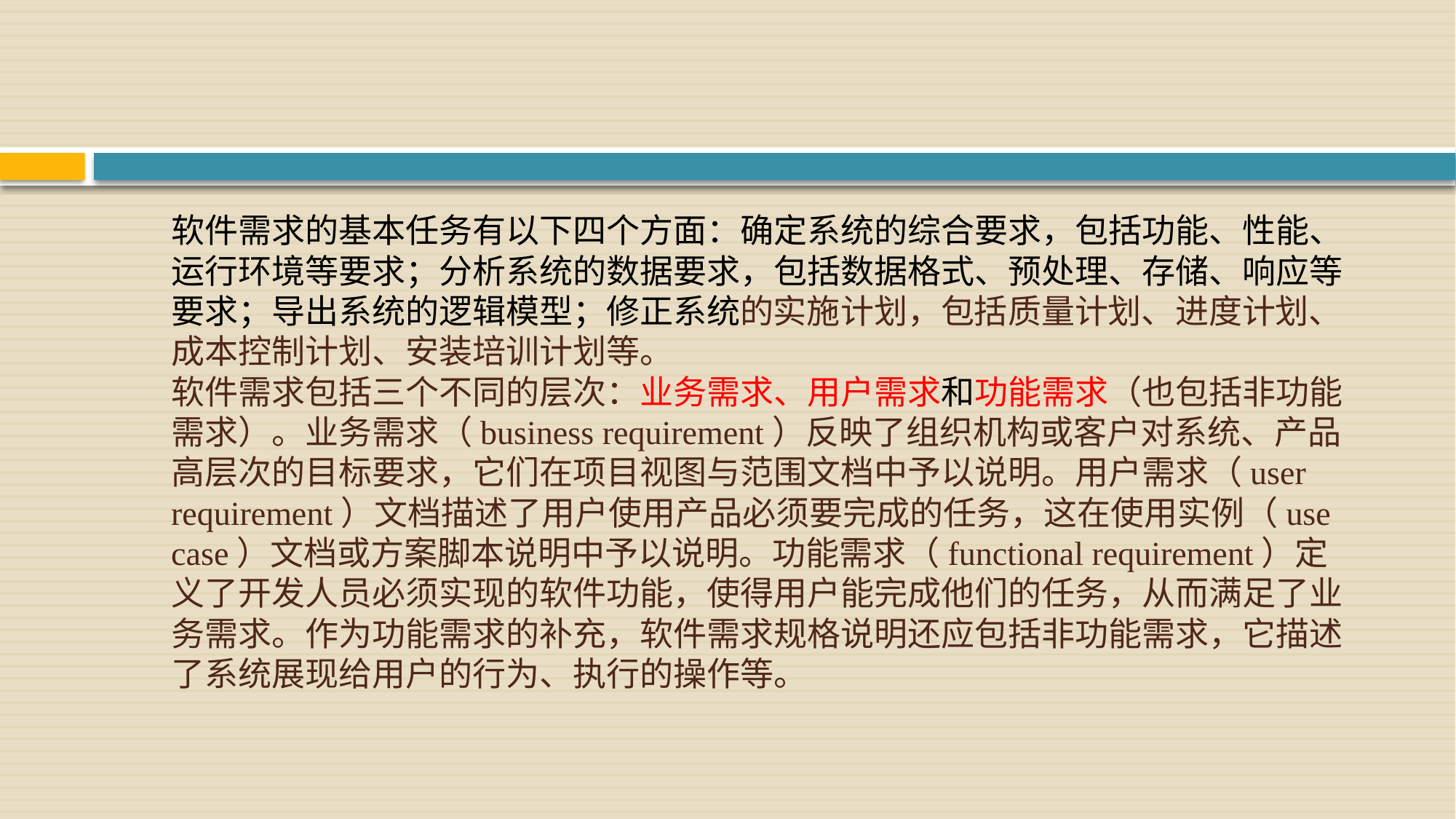

# 软件需求的基本任务有以下四个方面：确定系统的综合要求，包括功能、性能、运行环境等要求；分析系统的数据要求，包括数据格式、预处理、存储、响应等要求；导出系统的逻辑模型；修正系统的实施计划，包括质量计划、进度计划、成本控制计划、安装培训计划等。 软件需求包括三个不同的层次：业务需求、用户需求和功能需求（也包括非功能需求）。业务需求（business requirement）反映了组织机构或客户对系统、产品高层次的目标要求，它们在项目视图与范围文档中予以说明。用户需求（user requirement）文档描述了用户使用产品必须要完成的任务，这在使用实例（use case）文档或方案脚本说明中予以说明。功能需求（functional requirement）定义了开发人员必须实现的软件功能，使得用户能完成他们的任务，从而满足了业务需求。作为功能需求的补充，软件需求规格说明还应包括非功能需求，它描述了系统展现给用户的行为、执行的操作等。